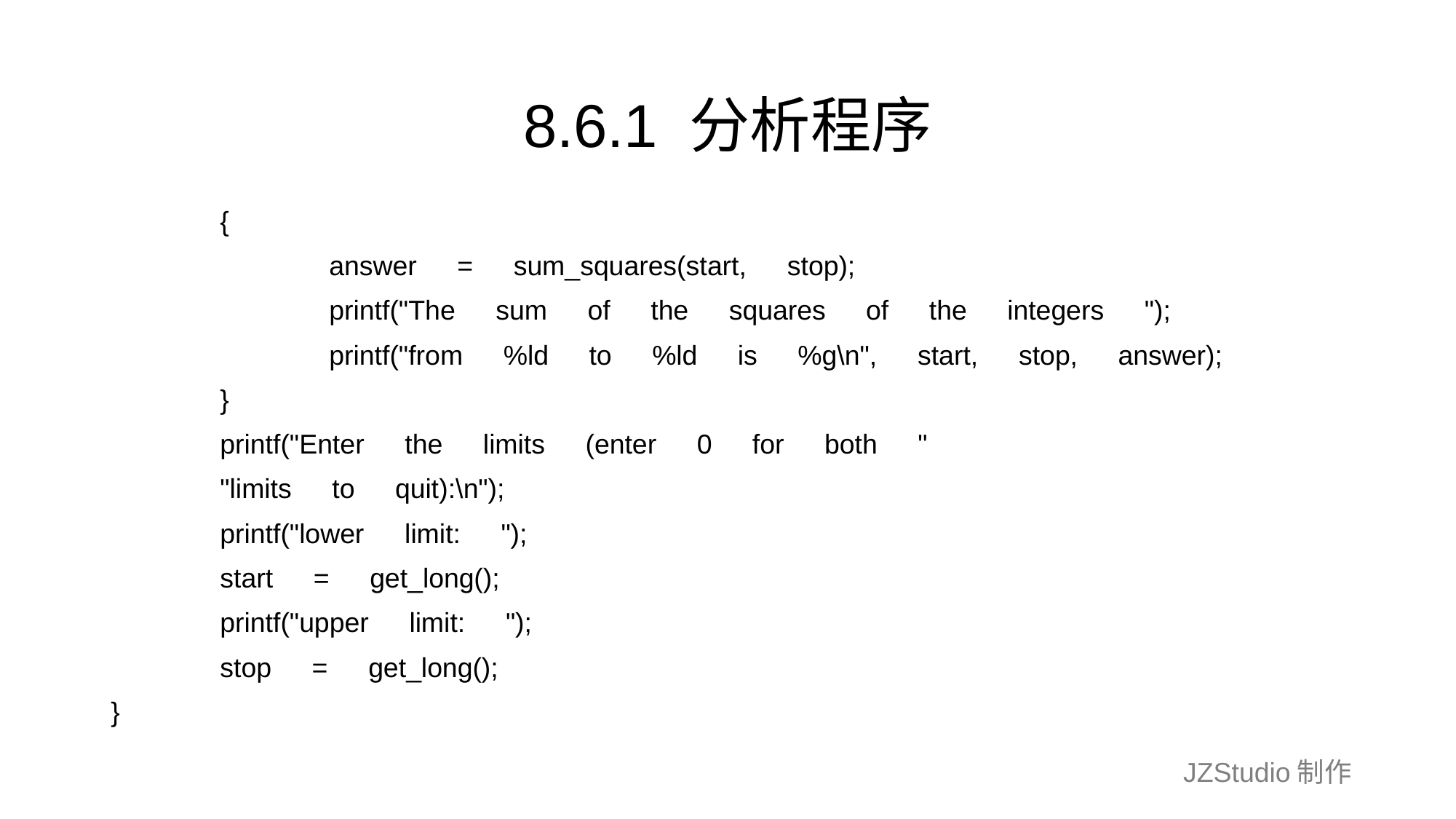

# 8.6.1 分析程序
	{
		answer　=　sum_squares(start,　stop);
		printf("The　sum　of　the　squares　of　the　integers　");
		printf("from　%ld　to　%ld　is　%g\n",　start,　stop,　answer);
	}
	printf("Enter　the　limits　(enter　0　for　both　"
	"limits　to　quit):\n");
	printf("lower　limit:　");
	start　=　get_long();
	printf("upper　limit:　");
	stop　=　get_long();
}